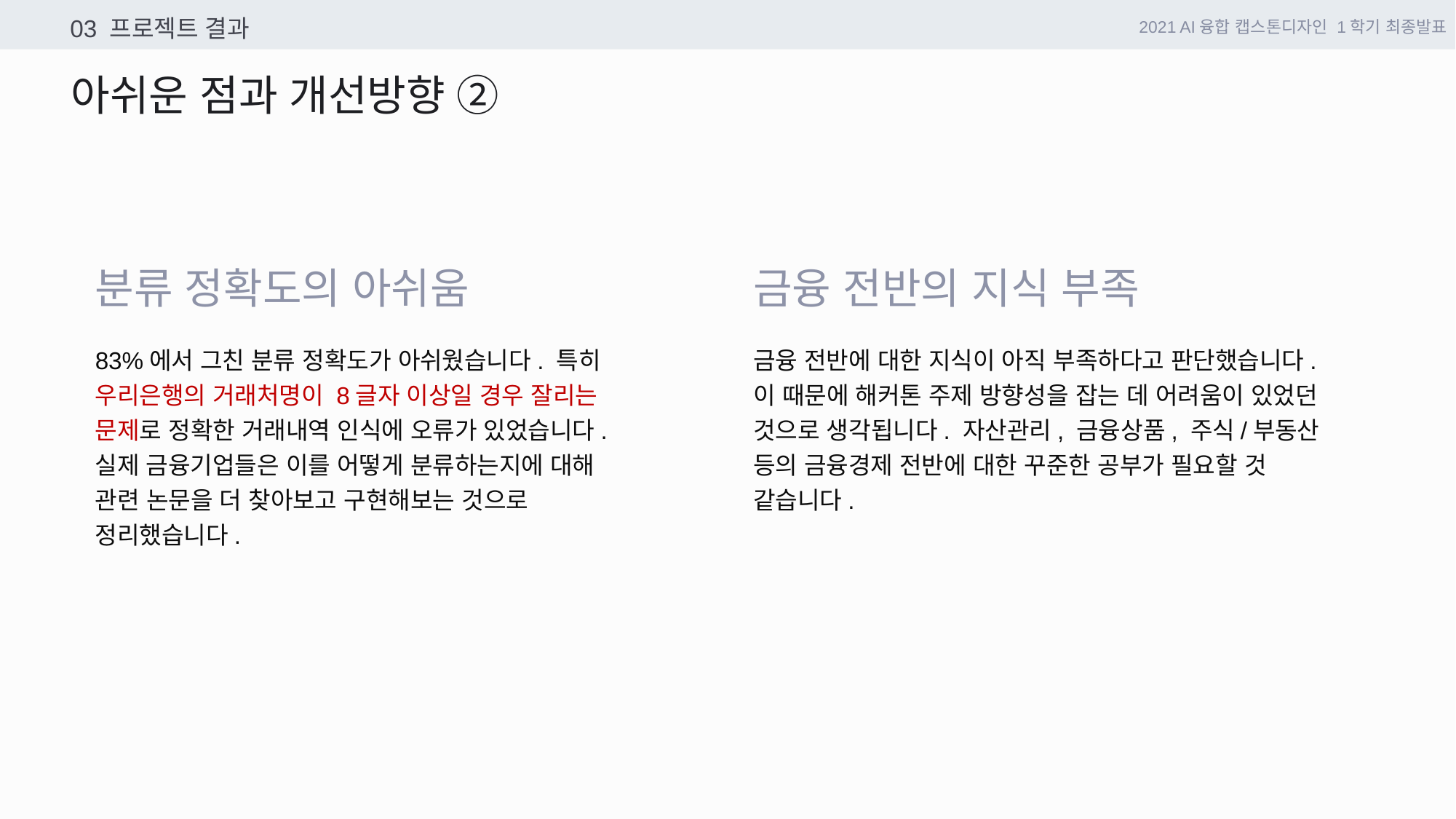

03 프로젝트 결과
2021 AI융합 캡스톤디자인 1학기 최종발표
아쉬운 점과 개선방향 ②
분류 정확도의 아쉬움
금융 전반의 지식 부족
83%에서 그친 분류 정확도가 아쉬웠습니다. 특히
우리은행의 거래처명이 8글자 이상일 경우 잘리는
문제로 정확한 거래내역 인식에 오류가 있었습니다.
실제 금융기업들은 이를 어떻게 분류하는지에 대해
관련 논문을 더 찾아보고 구현해보는 것으로 정리했습니다.
금융 전반에 대한 지식이 아직 부족하다고 판단했습니다. 이 때문에 해커톤 주제 방향성을 잡는 데 어려움이 있었던 것으로 생각됩니다. 자산관리, 금융상품, 주식/부동산 등의 금융경제 전반에 대한 꾸준한 공부가 필요할 것 같습니다.